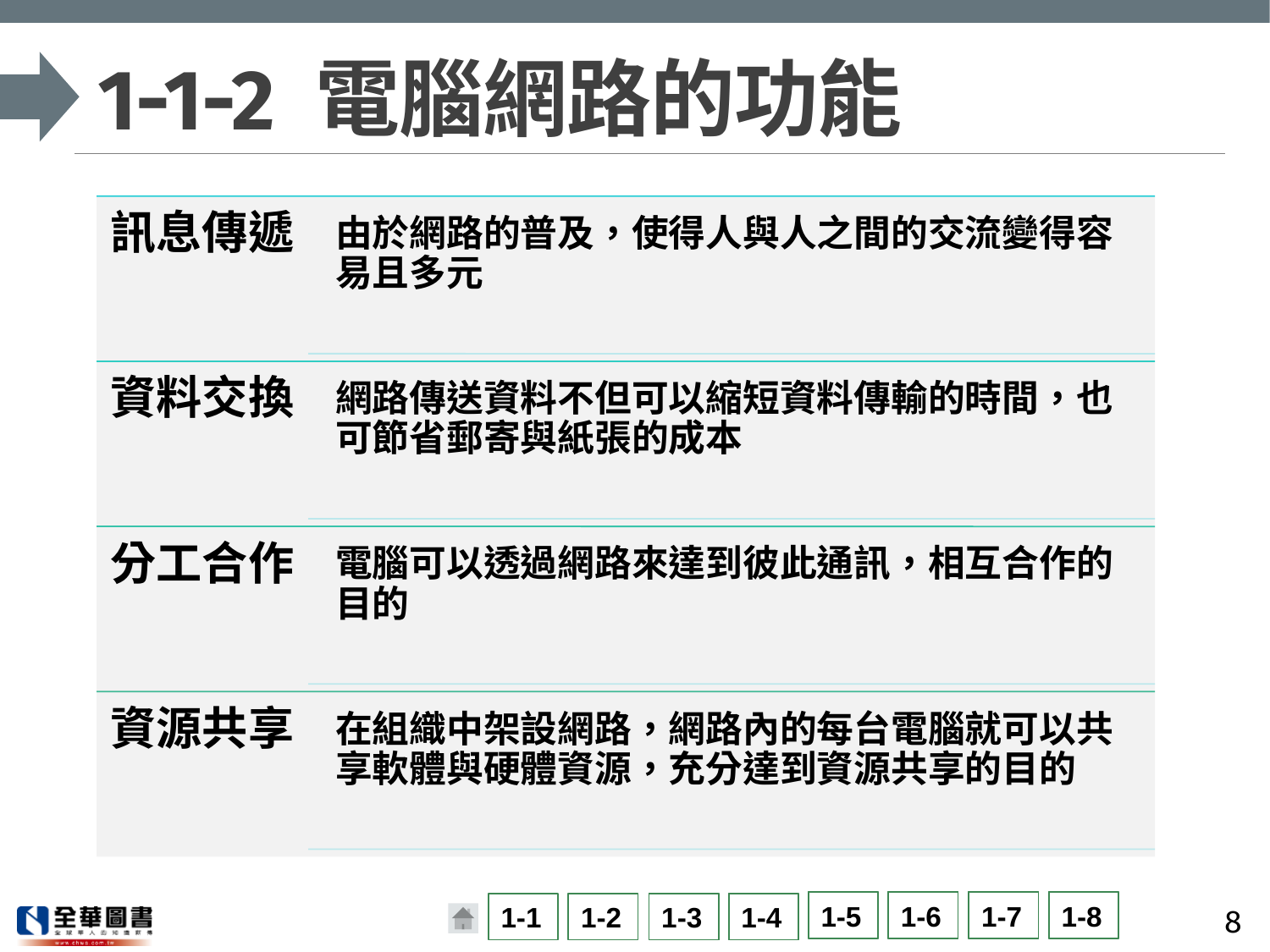

# 1-1-2 電腦網路的功能
訊息傳遞
由於網路的普及，使得人與人之間的交流變得容易且多元
資料交換
網路傳送資料不但可以縮短資料傳輸的時間，也可節省郵寄與紙張的成本
分工合作
電腦可以透過網路來達到彼此通訊，相互合作的目的
資源共享
在組織中架設網路，網路內的每台電腦就可以共享軟體與硬體資源，充分達到資源共享的目的
8